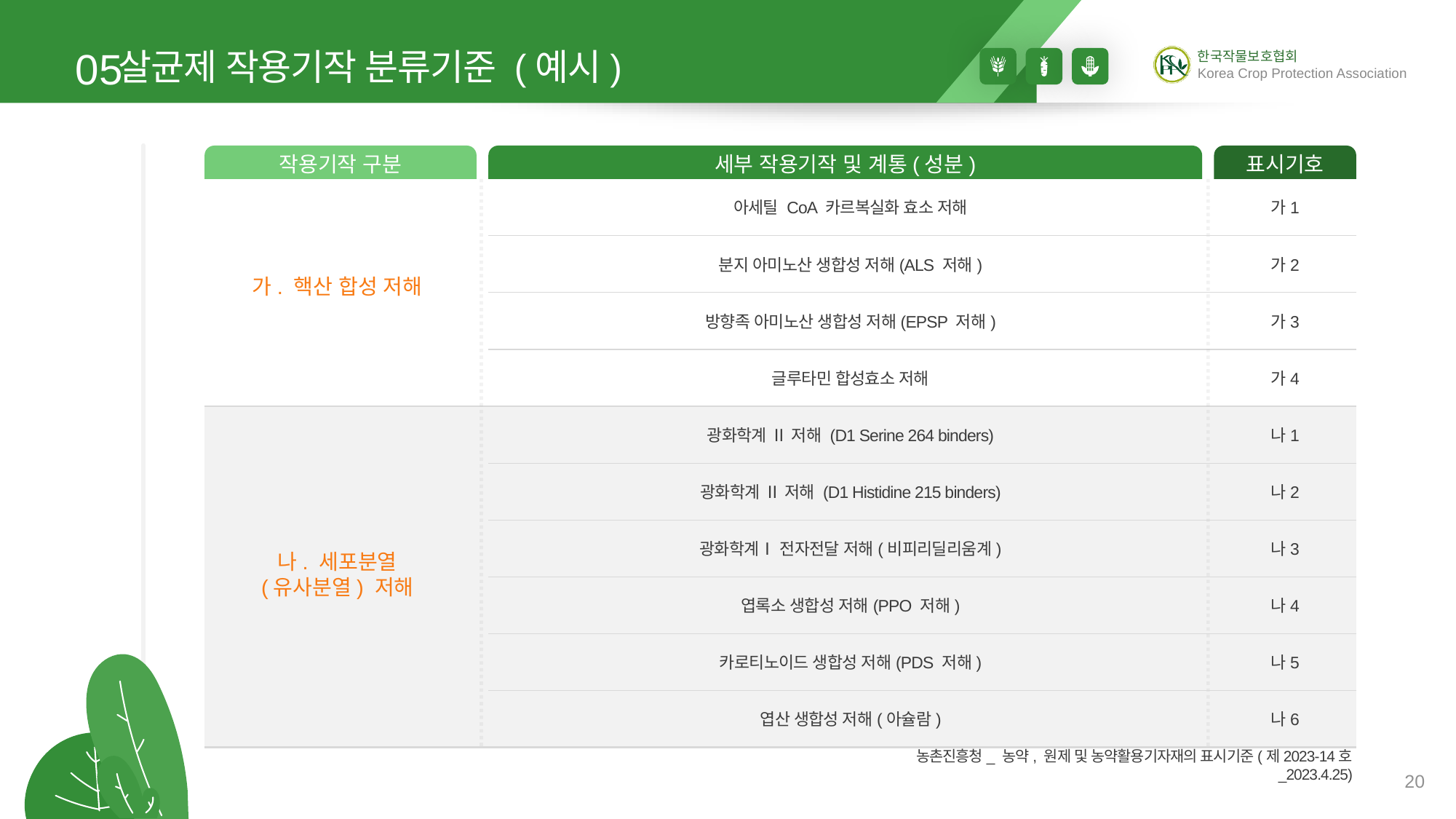

05
살균제 작용기작 분류기준 (예시)
작용기작 구분
세부 작용기작 및 계통(성분)
표시기호

아세틸 CoA 카르복실화 효소 저해
가1
분지 아미노산 생합성 저해(ALS 저해)
가2
가. 핵산 합성 저해
방향족 아미노산 생합성 저해(EPSP 저해)
가3
글루타민 합성효소 저해
가4

광화학계 Ⅱ 저해 (D1 Serine 264 binders)
나1

광화학계 Ⅱ 저해 (D1 Histidine 215 binders)
나2
광화학계Ⅰ 전자전달 저해(비피리딜리움계)
나3
나. 세포분열
(유사분열) 저해
엽록소 생합성 저해(PPO 저해)
나4
카로티노이드 생합성 저해(PDS 저해)
나5

엽산 생합성 저해(아슐람)
나6
농촌진흥청_ 농약, 원제 및 농약활용기자재의 표시기준(제2023-14호_2023.4.25)
20